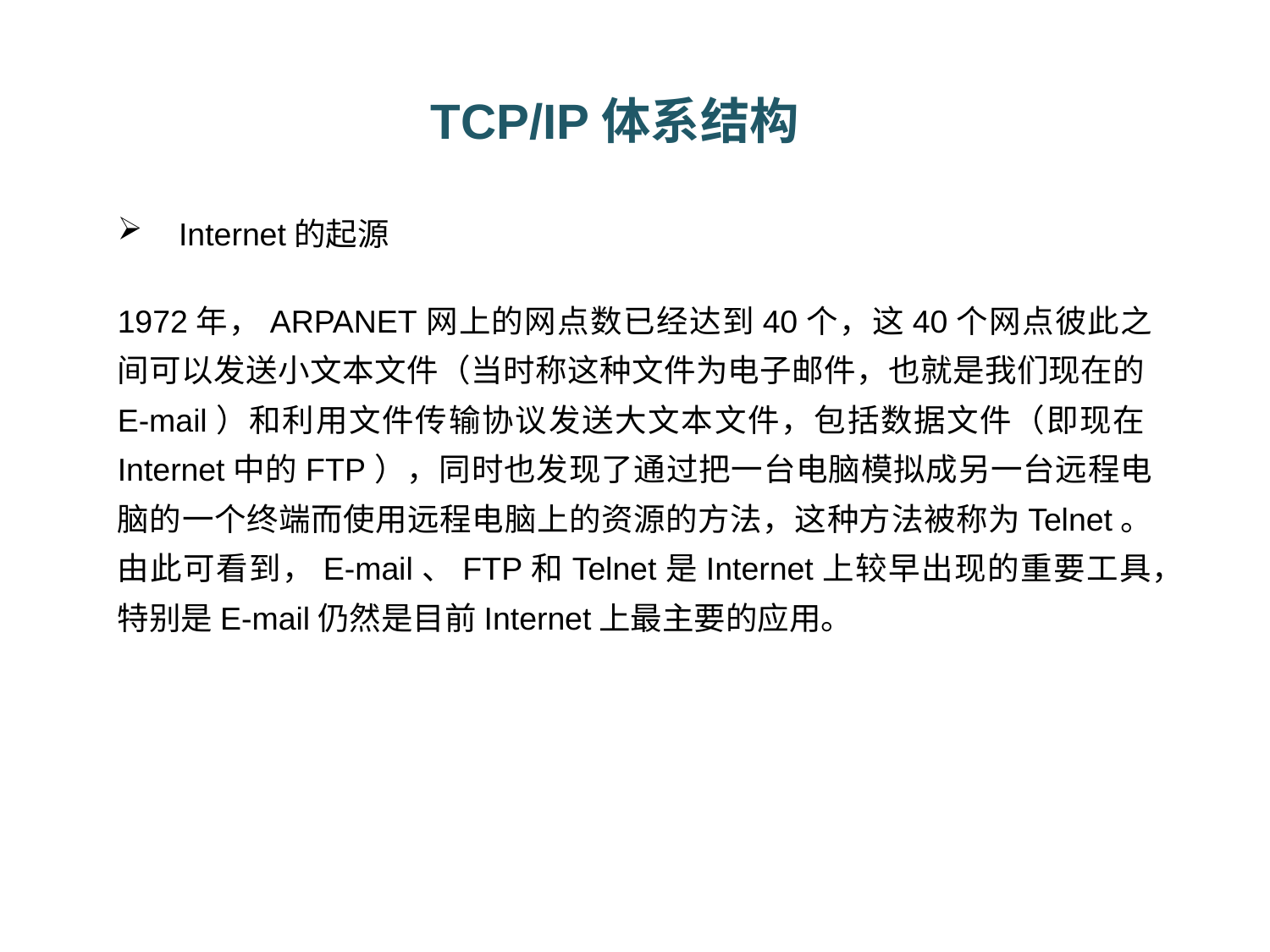

TCP/IP体系结构
Internet的起源

1972年，ARPANET网上的网点数已经达到40个，这40个网点彼此之间可以发送小文本文件（当时称这种文件为电子邮件，也就是我们现在的E-mail）和利用文件传输协议发送大文本文件，包括数据文件（即现在Internet中的FTP），同时也发现了通过把一台电脑模拟成另一台远程电脑的一个终端而使用远程电脑上的资源的方法，这种方法被称为Telnet。由此可看到，E-mail、FTP和Telnet是Internet上较早出现的重要工具，特别是E-mail仍然是目前Internet上最主要的应用。